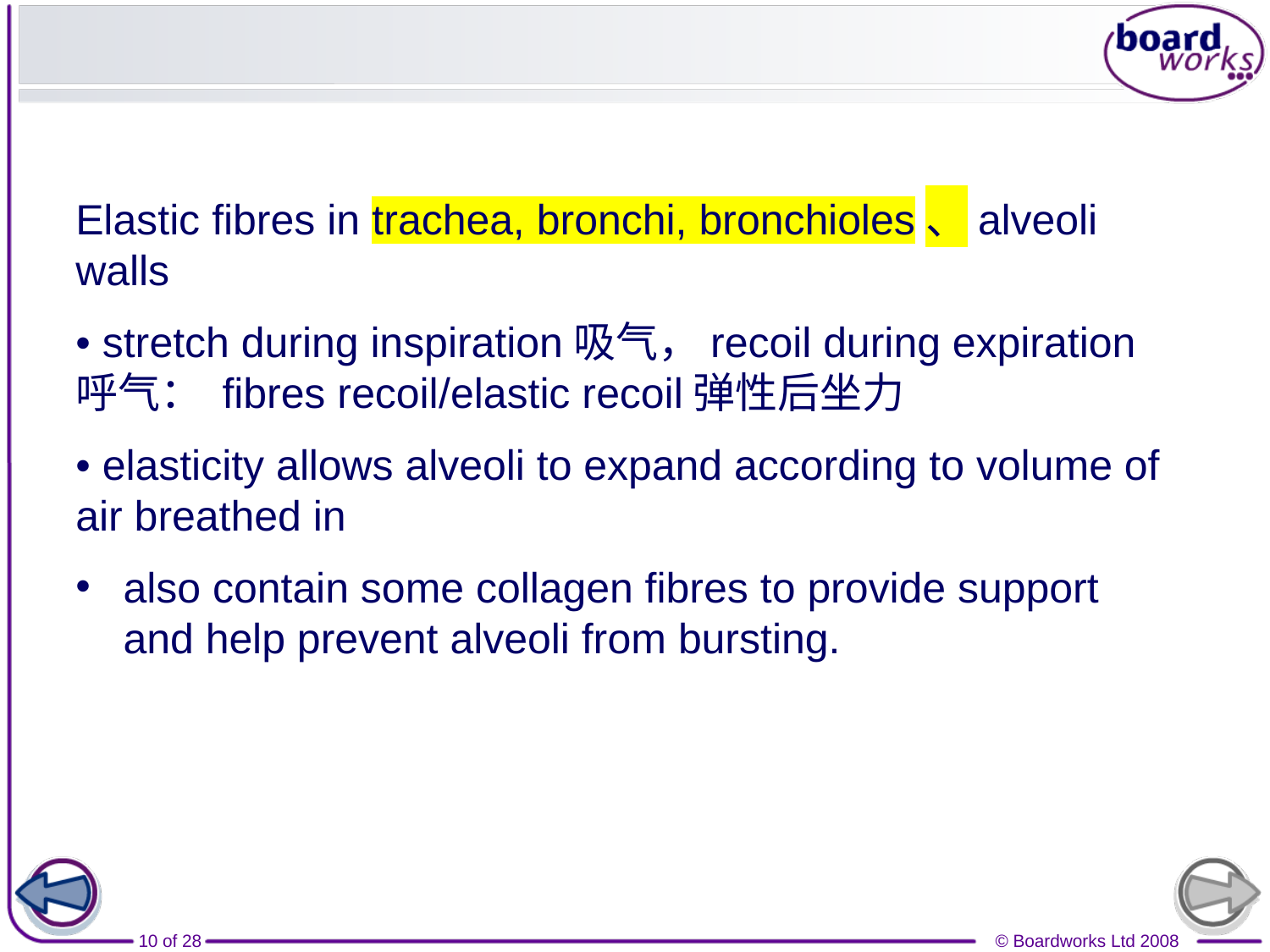

#
Elastic fibres in trachea, bronchi, bronchioles、alveoli walls
• stretch during inspiration吸气，recoil during expiration呼气： fibres recoil/elastic recoil弹性后坐力
• elasticity allows alveoli to expand according to volume of air breathed in
also contain some collagen fibres to provide support and help prevent alveoli from bursting.